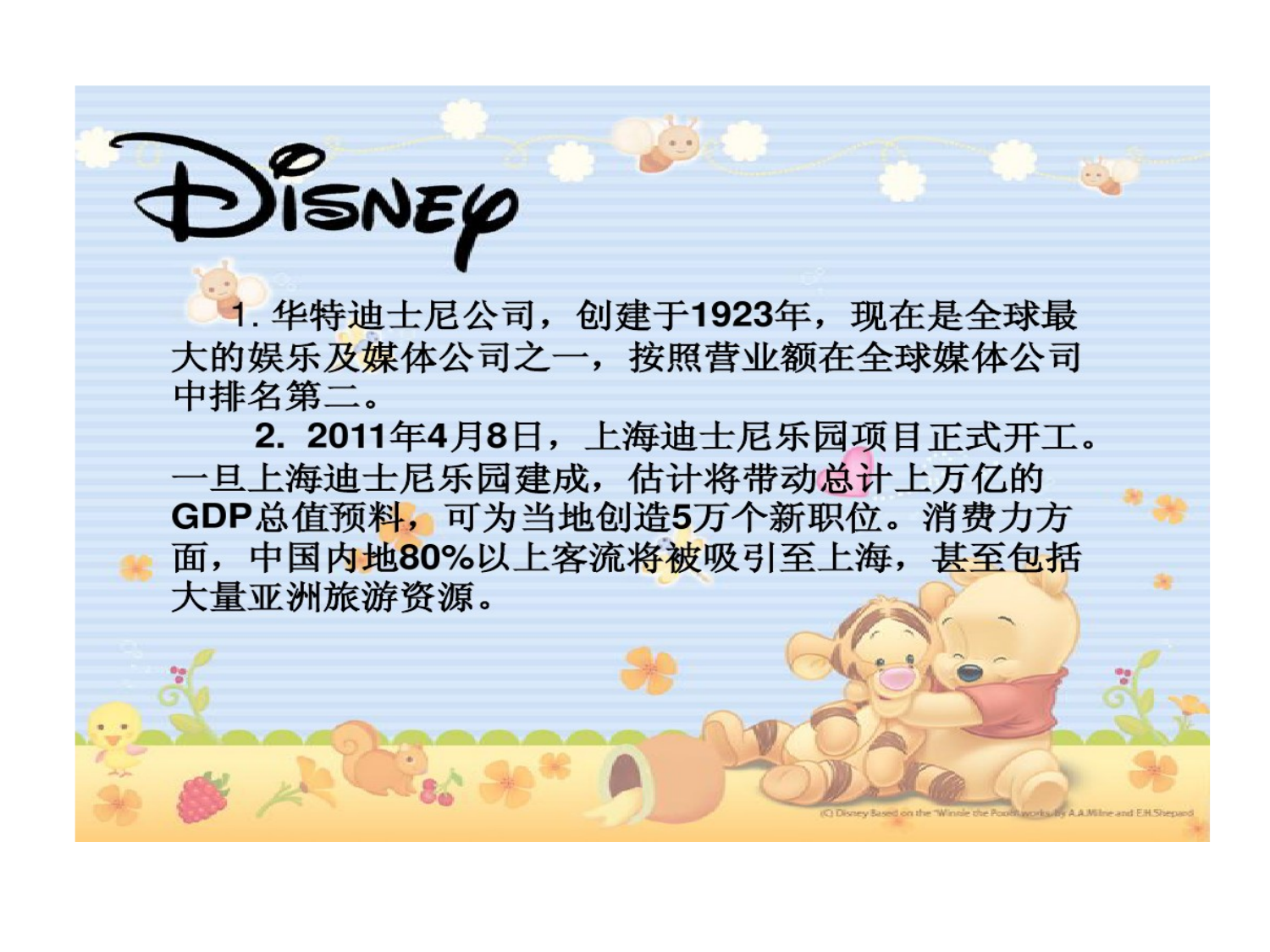

SISNEP

1.华特迪士尼公司,创建于1923年,现在是全球最

大的娱乐及媒体公司之一,按照营业额在全球媒体公司

中排名第二

2.2019年4月8日,上海迪士尼乐园项目正式开工。

旦上海迪士尼乐园建成,估计将带动总计上万亿的

GDP总值预料,可为当地创造5万个新职位。消费力方

面,中国内地80%以上客流将被吸引至上海,甚至包括

大量亚洲旅游资源